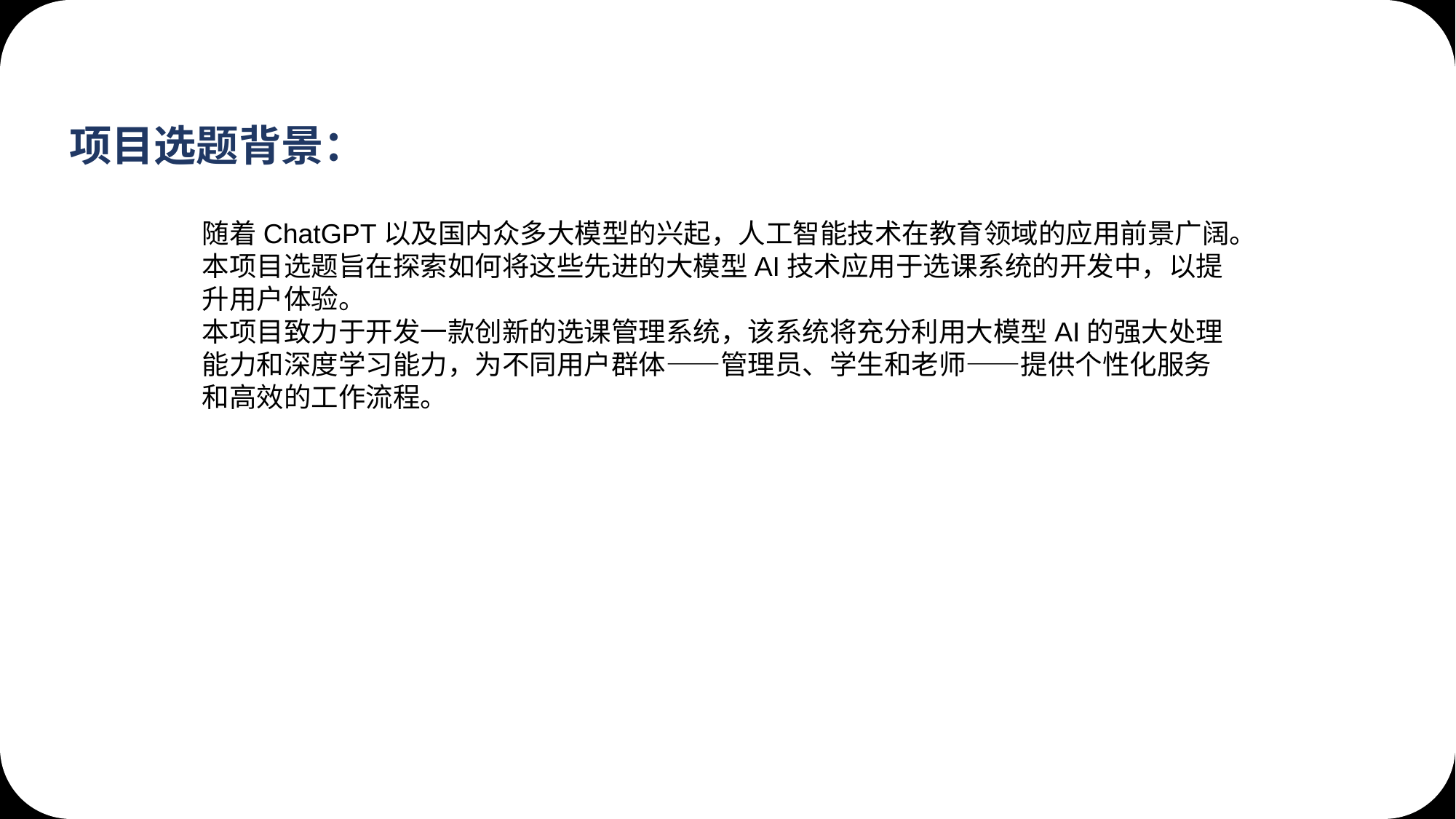

项目选题背景：
随着ChatGPT以及国内众多大模型的兴起，人工智能技术在教育领域的应用前景广阔。本项目选题旨在探索如何将这些先进的大模型AI技术应用于选课系统的开发中，以提升用户体验。
本项目致力于开发一款创新的选课管理系统，该系统将充分利用大模型AI的强大处理能力和深度学习能力，为不同用户群体——管理员、学生和老师——提供个性化服务和高效的工作流程。